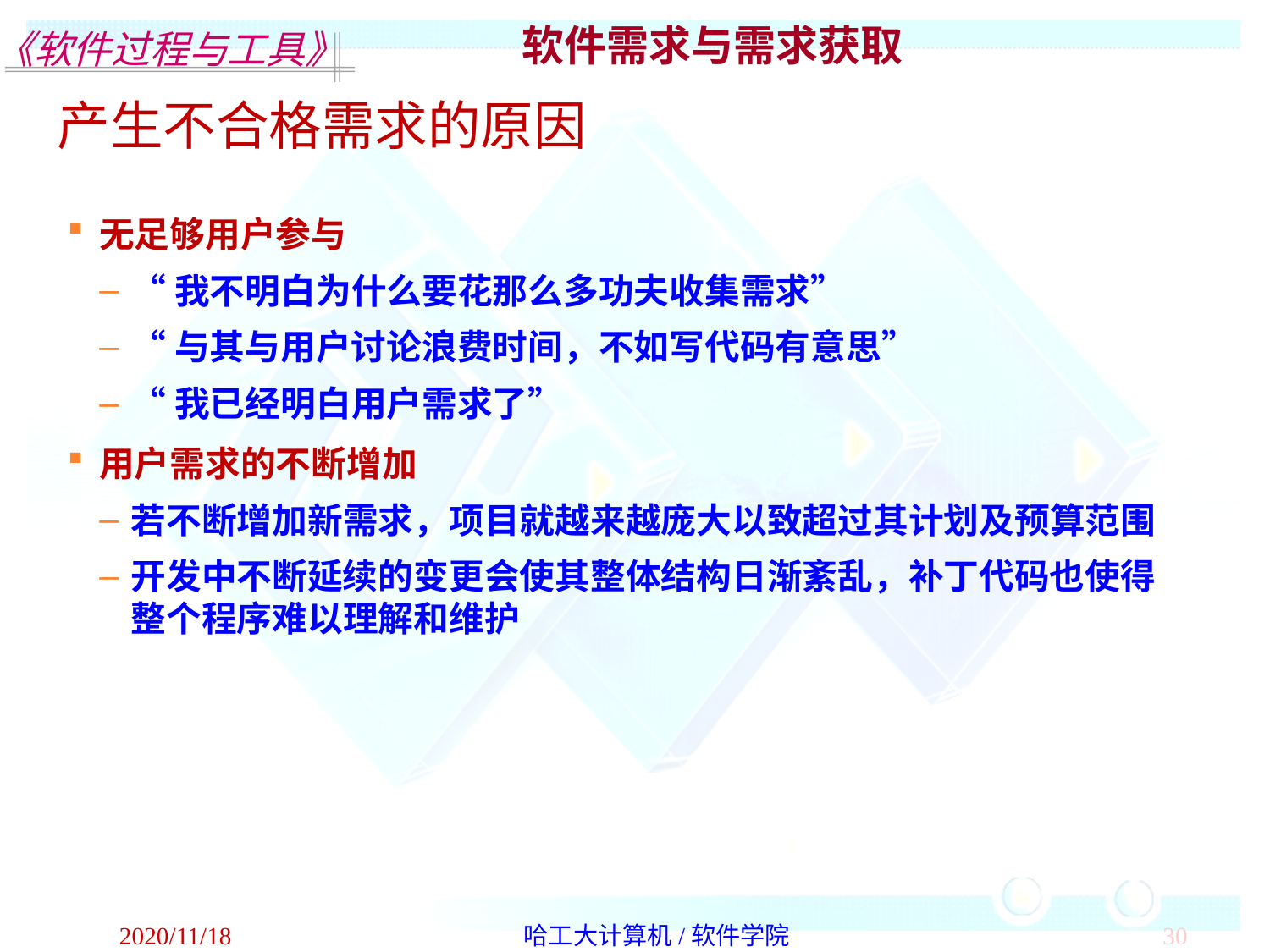

软件需求与需求获取
产生不合格需求的原因
无足够用户参与
“我不明白为什么要花那么多功夫收集需求”
“与其与用户讨论浪费时间，不如写代码有意思”
“我已经明白用户需求了”
用户需求的不断增加
若不断增加新需求，项目就越来越庞大以致超过其计划及预算范围
开发中不断延续的变更会使其整体结构日渐紊乱，补丁代码也使得整个程序难以理解和维护